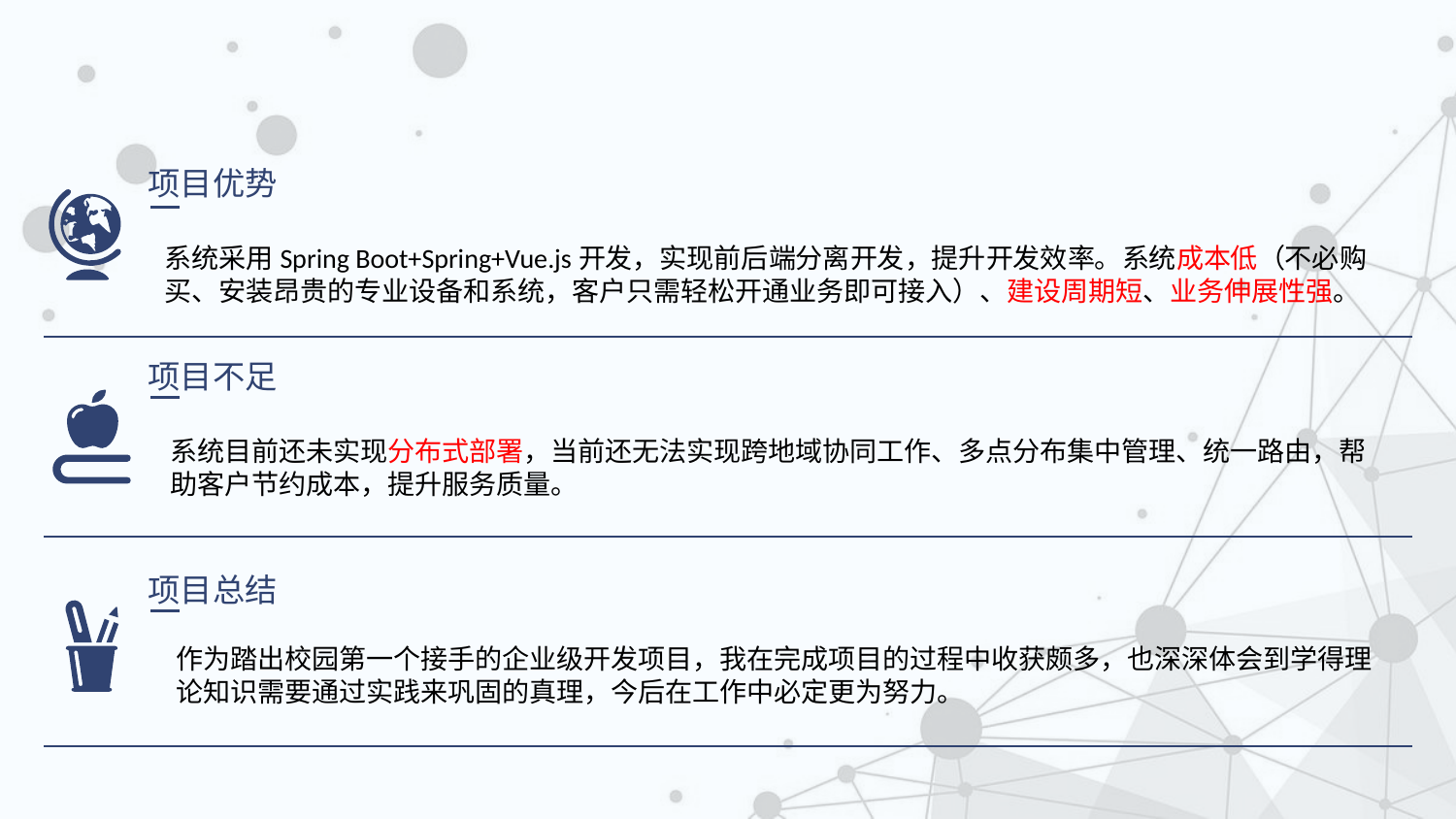

项目优势

系统采用Spring Boot+Spring+Vue.js开发，实现前后端分离开发，提升开发效率。系统成本低（不必购买、安装昂贵的专业设备和系统，客户只需轻松开通业务即可接入）、建设周期短、业务伸展性强。
项目不足

系统目前还未实现分布式部署，当前还无法实现跨地域协同工作、多点分布集中管理、统一路由，帮助客户节约成本，提升服务质量。
项目总结

作为踏出校园第一个接手的企业级开发项目，我在完成项目的过程中收获颇多，也深深体会到学得理论知识需要通过实践来巩固的真理，今后在工作中必定更为努力。